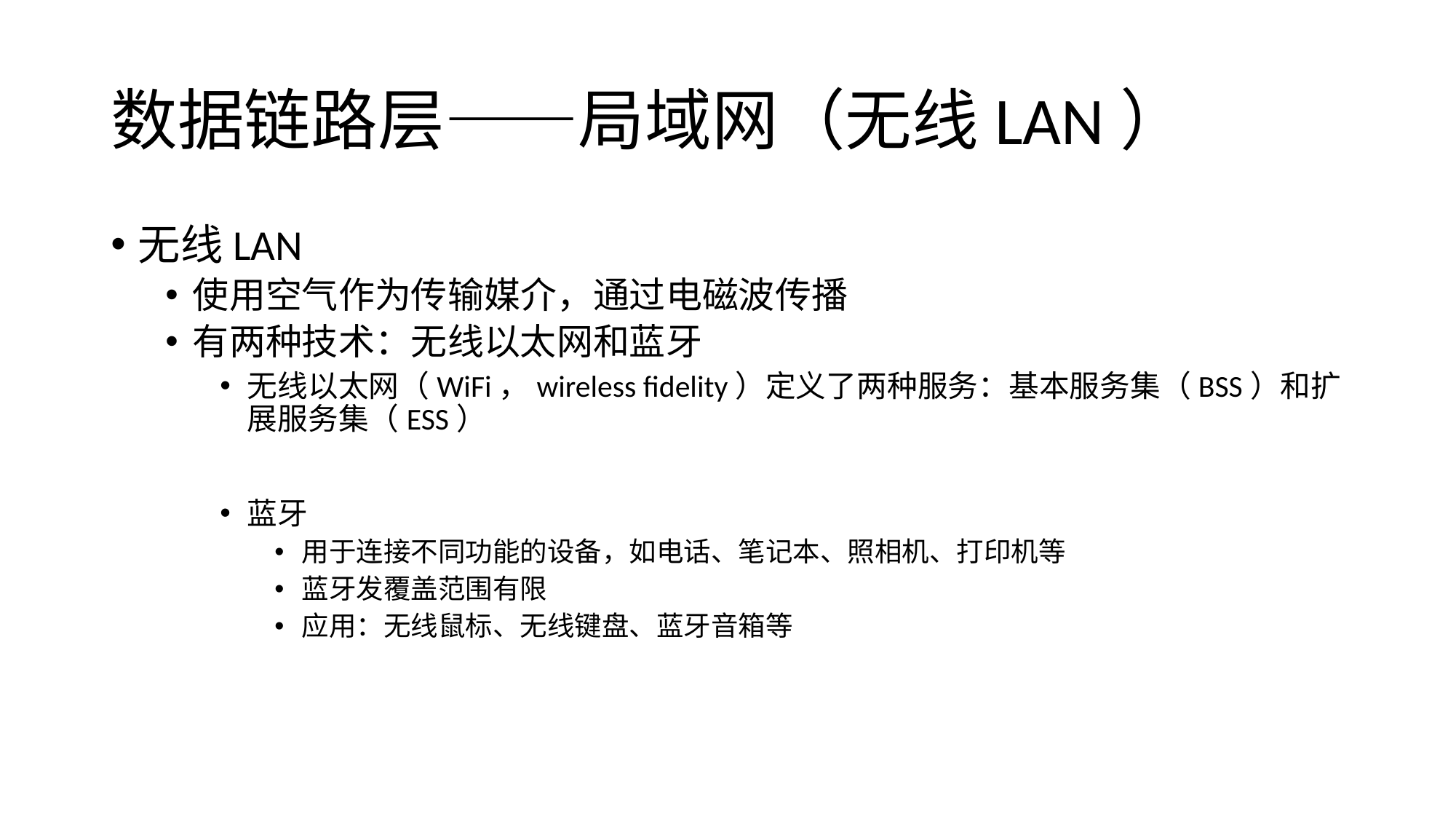

# 数据链路层——局域网（无线LAN）
无线LAN
使用空气作为传输媒介，通过电磁波传播
有两种技术：无线以太网和蓝牙
无线以太网（WiFi，wireless fidelity）定义了两种服务：基本服务集（BSS）和扩展服务集（ESS）

蓝牙
用于连接不同功能的设备，如电话、笔记本、照相机、打印机等
蓝牙发覆盖范围有限
应用：无线鼠标、无线键盘、蓝牙音箱等